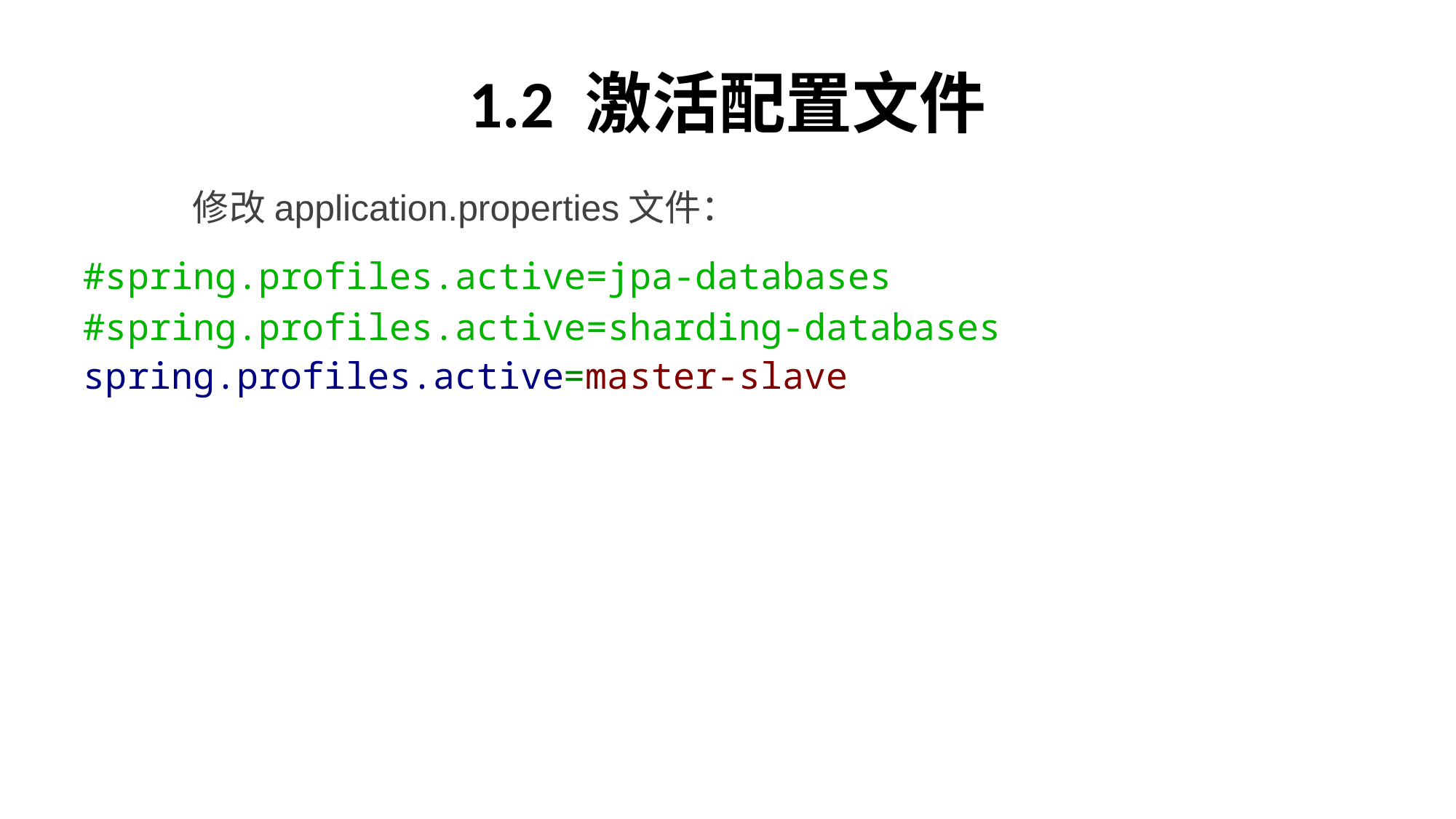

# 1.2 激活配置文件
	修改application.properties文件：
#spring.profiles.active=jpa-databases
#spring.profiles.active=sharding-databases
spring.profiles.active=master-slave